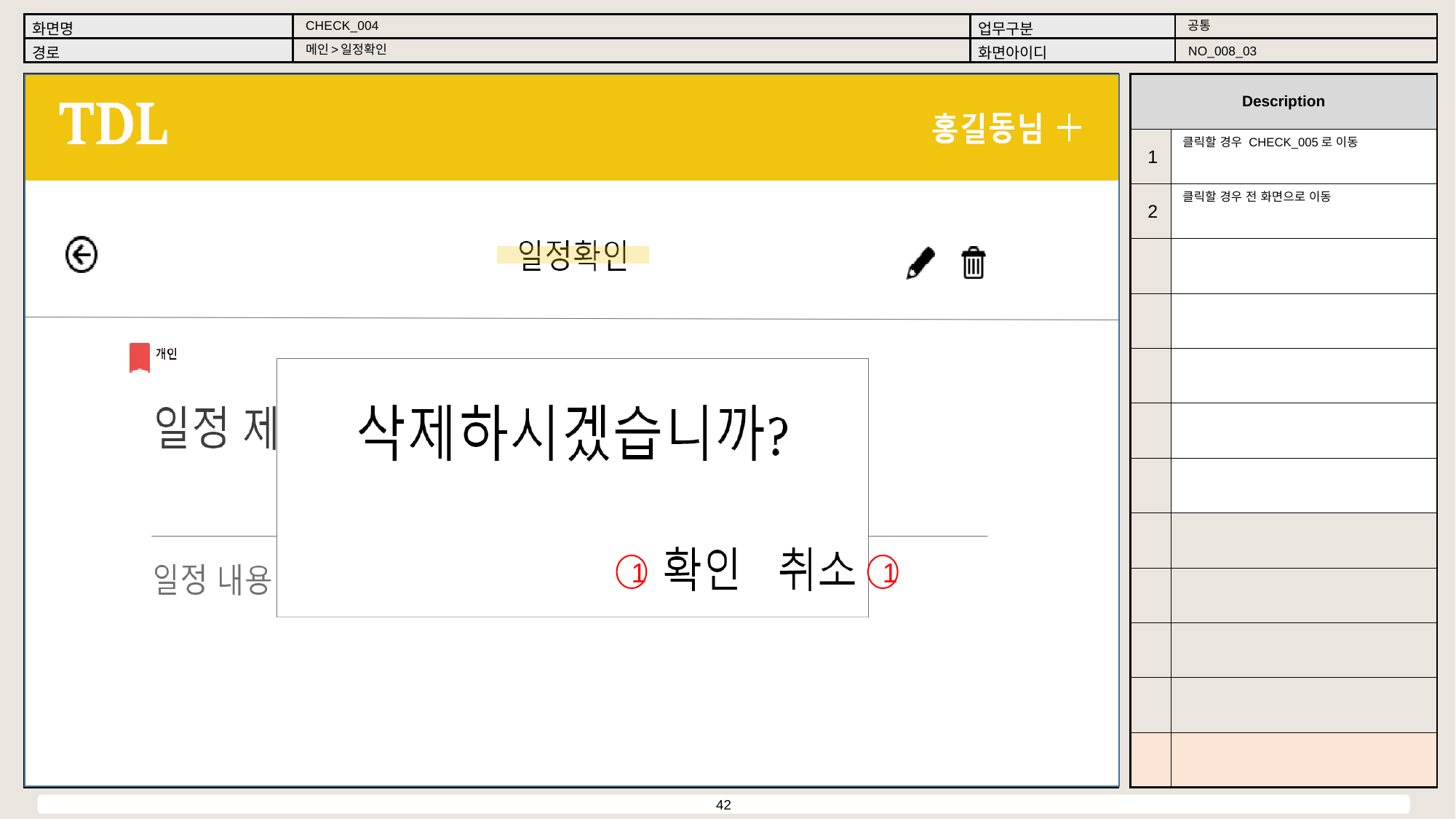

공통
CHECK_004
메인>일정확인

NO_008_03

클릭할 경우 CHECK_005로 이동
1
클릭할 경우 전 화면으로 이동
2
1
1